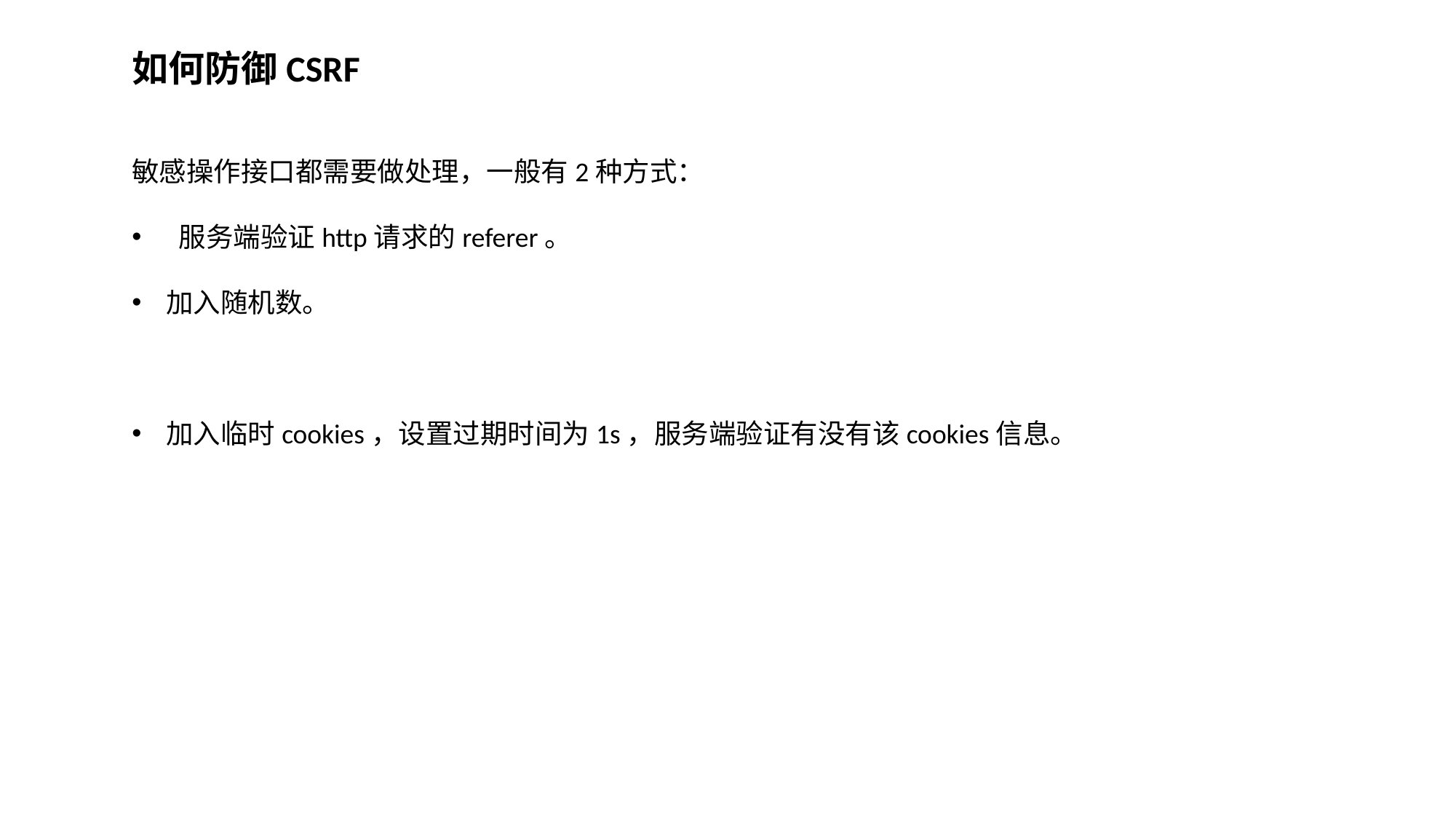

如何防御CSRF

敏感操作接口都需要做处理，一般有2种方式：

 服务端验证http请求的referer。

加入随机数。

加入临时cookies，设置过期时间为1s，服务端验证有没有该cookies信息。